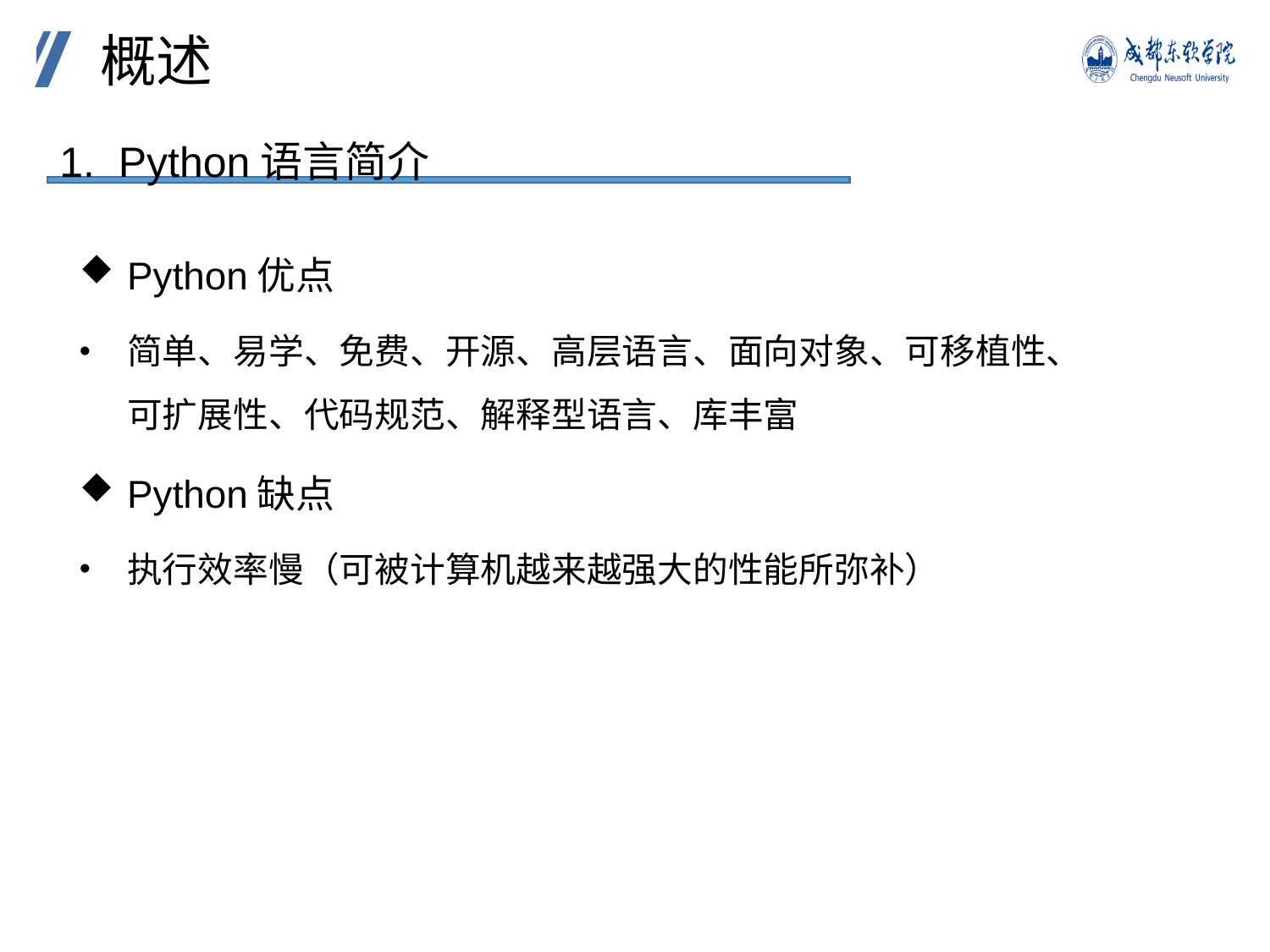

概述
1.  Python语言简介

Python优点
简单、易学、免费、开源、高层语言、面向对象、可移植性、可扩展性、代码规范、解释型语言、库丰富
Python缺点
执行效率慢（可被计算机越来越强大的性能所弥补）